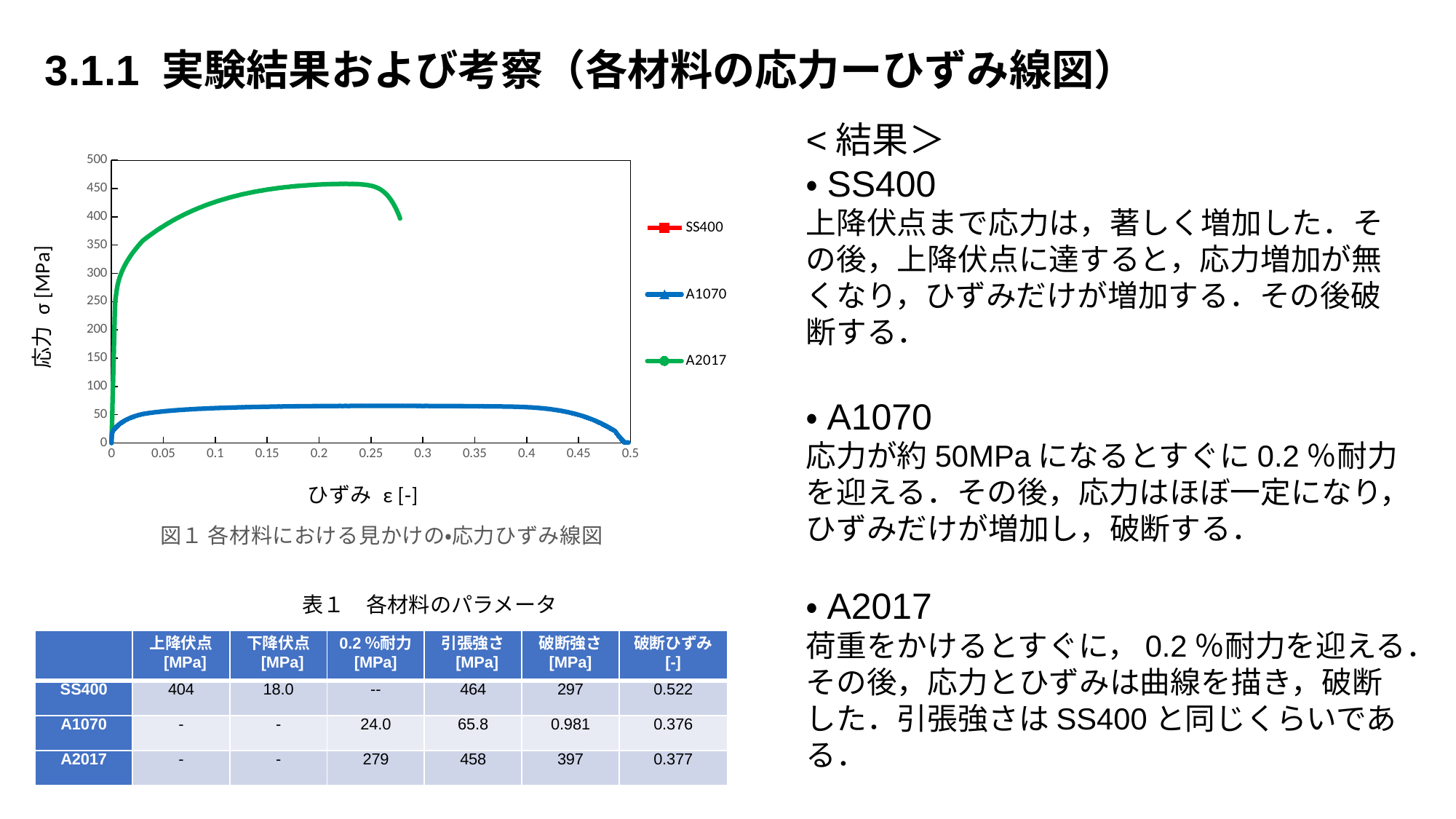

3.1.1 実験結果および考察（各材料の応力ーひずみ線図）

### Chart: 図１ 各材料における見かけの・応力ひずみ線図

| Category |  |  |  |
|---|---|---|---|
<結果＞
・SS400
上降伏点まで応力は，著しく増加した．その後，上降伏点に達すると，応力増加が無くなり，ひずみだけが増加する．その後破断する．

・A1070
応力が約50MPaになるとすぐに0.2％耐力を迎える．その後，応力はほぼ一定になり，ひずみだけが増加し，破断する．

・A2017
荷重をかけるとすぐに，0.2％耐力を迎える．
その後，応力とひずみは曲線を描き，破断した．引張強さはSS400と同じくらいである．

表１　各材料のパラメータ
|  | 上降伏点 [MPa] | 下降伏点 [MPa] | 0.2％耐力 [MPa] | 引張強さ [MPa] | 破断強さ [MPa] | 破断ひずみ [-] |
| --- | --- | --- | --- | --- | --- | --- |
| SS400 | 404 | 18.0 | -- | 464 | 297 | 0.522 |
| A1070 | - | - | 24.0 | 65.8 | 0.981 | 0.376 |
| A2017 | - | - | 279 | 458 | 397 | 0.377 |